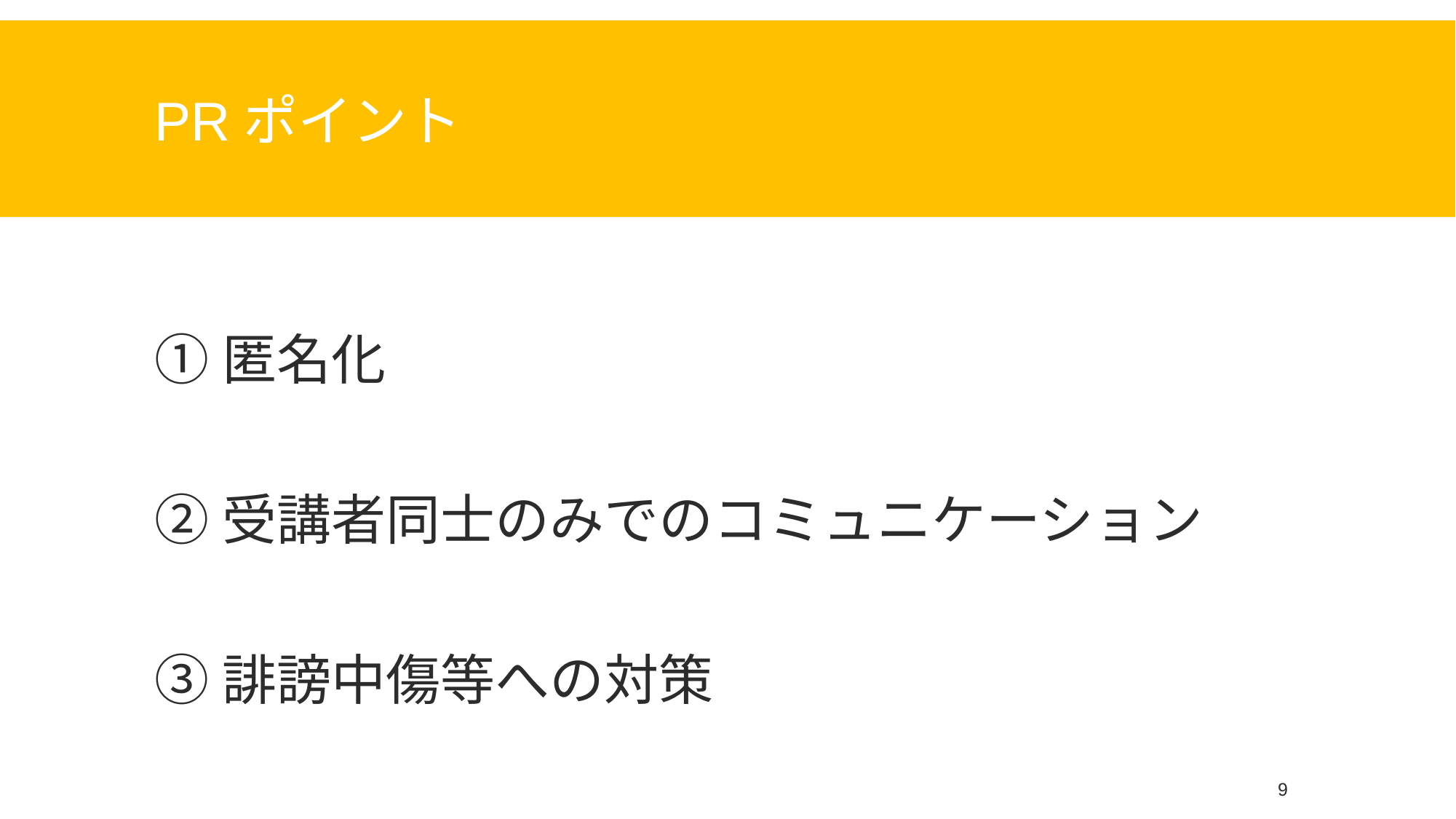

# PRポイント

①匿名化

②受講者同士のみでのコミュニケーション

③誹謗中傷等への対策

9